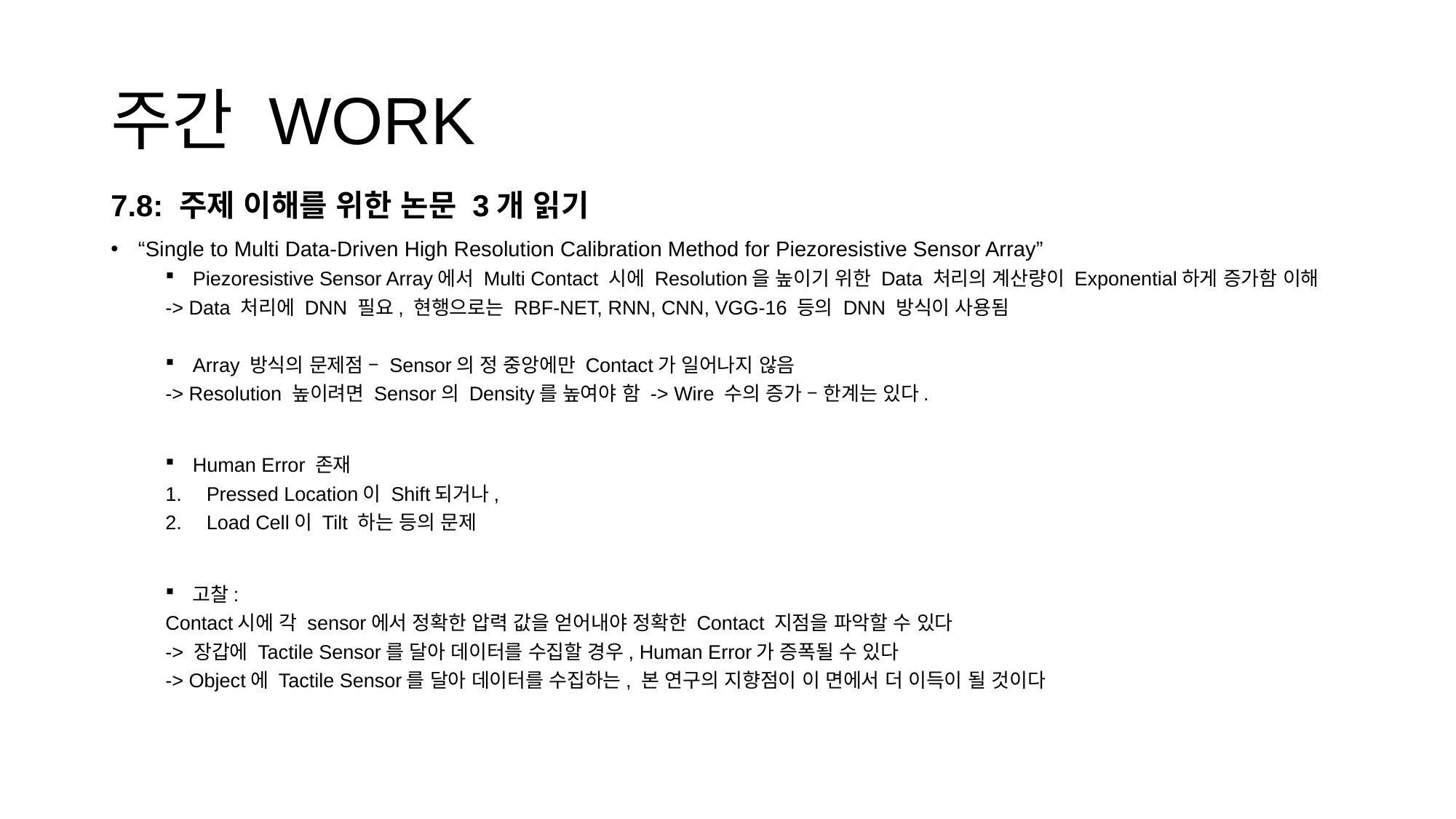

# 주간 WORK
7.8: 주제 이해를 위한 논문 3개 읽기
“Single to Multi Data-Driven High Resolution Calibration Method for Piezoresistive Sensor Array”
Piezoresistive Sensor Array에서 Multi Contact 시에 Resolution을 높이기 위한 Data 처리의 계산량이 Exponential하게 증가함 이해
-> Data 처리에 DNN 필요, 현행으로는 RBF-NET, RNN, CNN, VGG-16 등의 DNN 방식이 사용됨

Array 방식의 문제점 – Sensor의 정 중앙에만 Contact가 일어나지 않음
-> Resolution 높이려면 Sensor의 Density를 높여야 함 -> Wire 수의 증가 – 한계는 있다.

Human Error 존재
Pressed Location이 Shift되거나,
Load Cell이 Tilt 하는 등의 문제

고찰:
Contact시에 각 sensor에서 정확한 압력 값을 얻어내야 정확한 Contact 지점을 파악할 수 있다
-> 장갑에 Tactile Sensor를 달아 데이터를 수집할 경우, Human Error가 증폭될 수 있다
-> Object에 Tactile Sensor를 달아 데이터를 수집하는, 본 연구의 지향점이 이 면에서 더 이득이 될 것이다